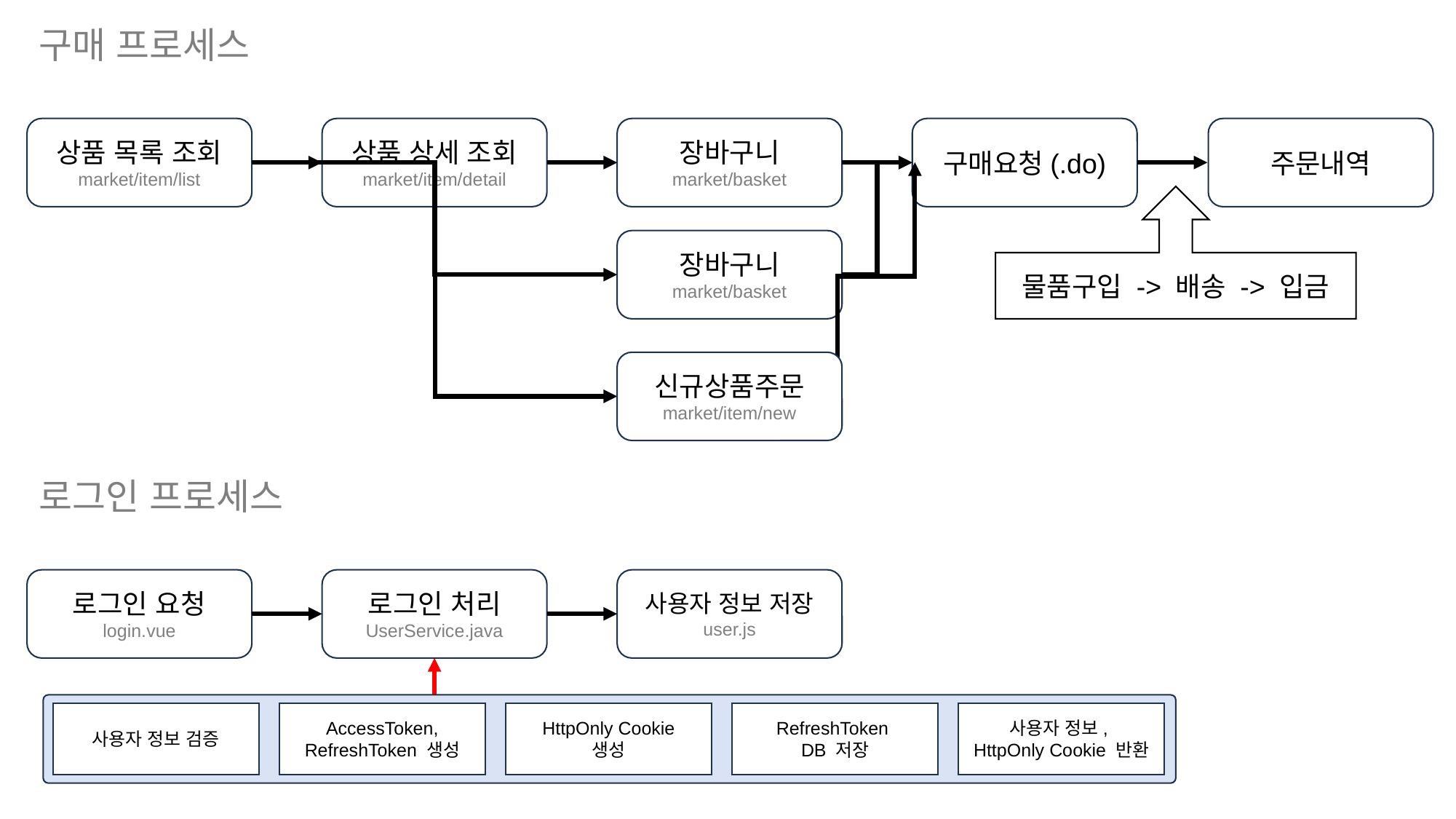

구매 프로세스
상품 목록 조회
market/item/list
상품 상세 조회
market/item/detail
장바구니
market/basket
구매요청(.do)
주문내역
물품구입 -> 배송 -> 입금
장바구니
market/basket
신규상품주문
market/item/new
로그인 프로세스
로그인 요청
login.vue
로그인 처리
UserService.java
사용자 정보 저장
user.js

사용자 정보,
HttpOnly Cookie 반환
RefreshToken
DB 저장
사용자 정보 검증
AccessToken, RefreshToken 생성
HttpOnly Cookie
생성